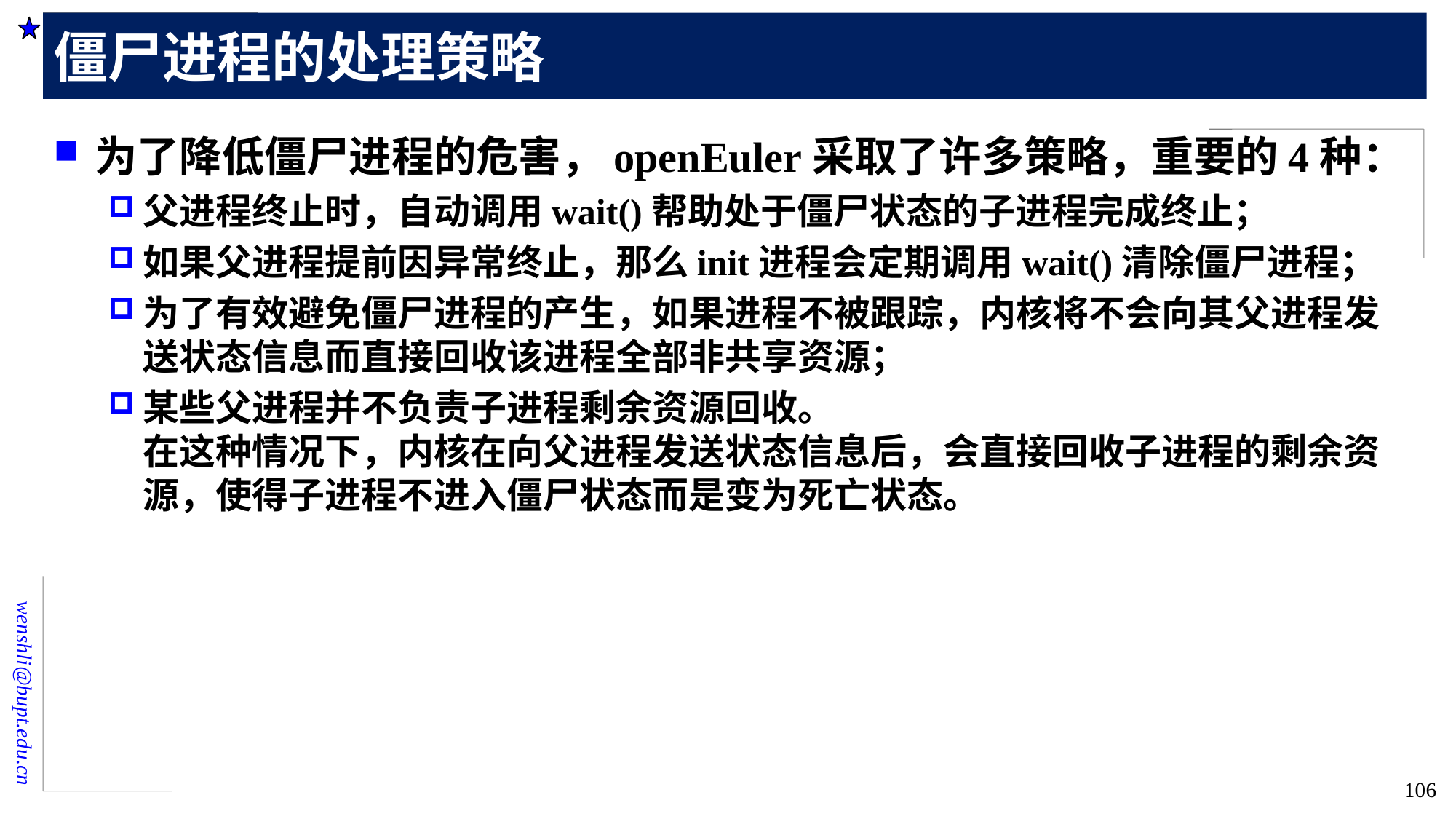

# 僵尸进程的处理策略
为了降低僵尸进程的危害，openEuler采取了许多策略，重要的4种：
父进程终止时，自动调用wait()帮助处于僵尸状态的子进程完成终止；
如果父进程提前因异常终止，那么init进程会定期调用wait()清除僵尸进程；
为了有效避免僵尸进程的产生，如果进程不被跟踪，内核将不会向其父进程发送状态信息而直接回收该进程全部非共享资源；
某些父进程并不负责子进程剩余资源回收。
在这种情况下，内核在向父进程发送状态信息后，会直接回收子进程的剩余资源，使得子进程不进入僵尸状态而是变为死亡状态。
106